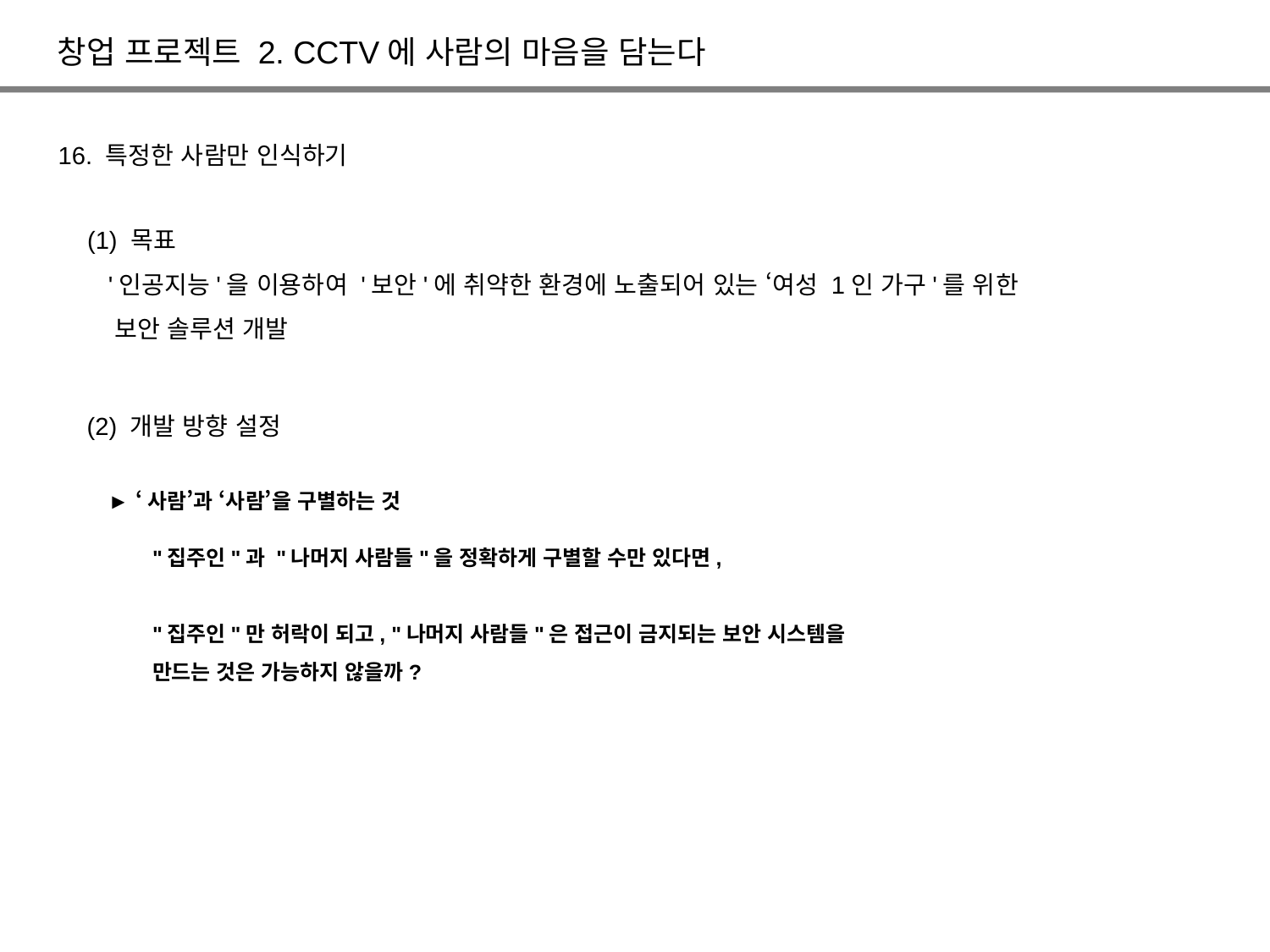

창업 프로젝트 2. CCTV에 사람의 마음을 담는다

16. 특정한 사람만 인식하기
(1) 목표
   '인공지능'을 이용하여 '보안'에 취약한 환경에 노출되어 있는 ‘여성 1인 가구'를 위한
   보안 솔루션 개발
(2) 개발 방향 설정

   ► ‘사람’과 ‘사람’을 구별하는 것
"집주인"과 "나머지 사람들"을 정확하게 구별할 수만 있다면,
​
"집주인"만 허락이 되고, "나머지 사람들"은 접근이 금지되는 보안 시스템을 만드는 것은 가능하지 않을까?